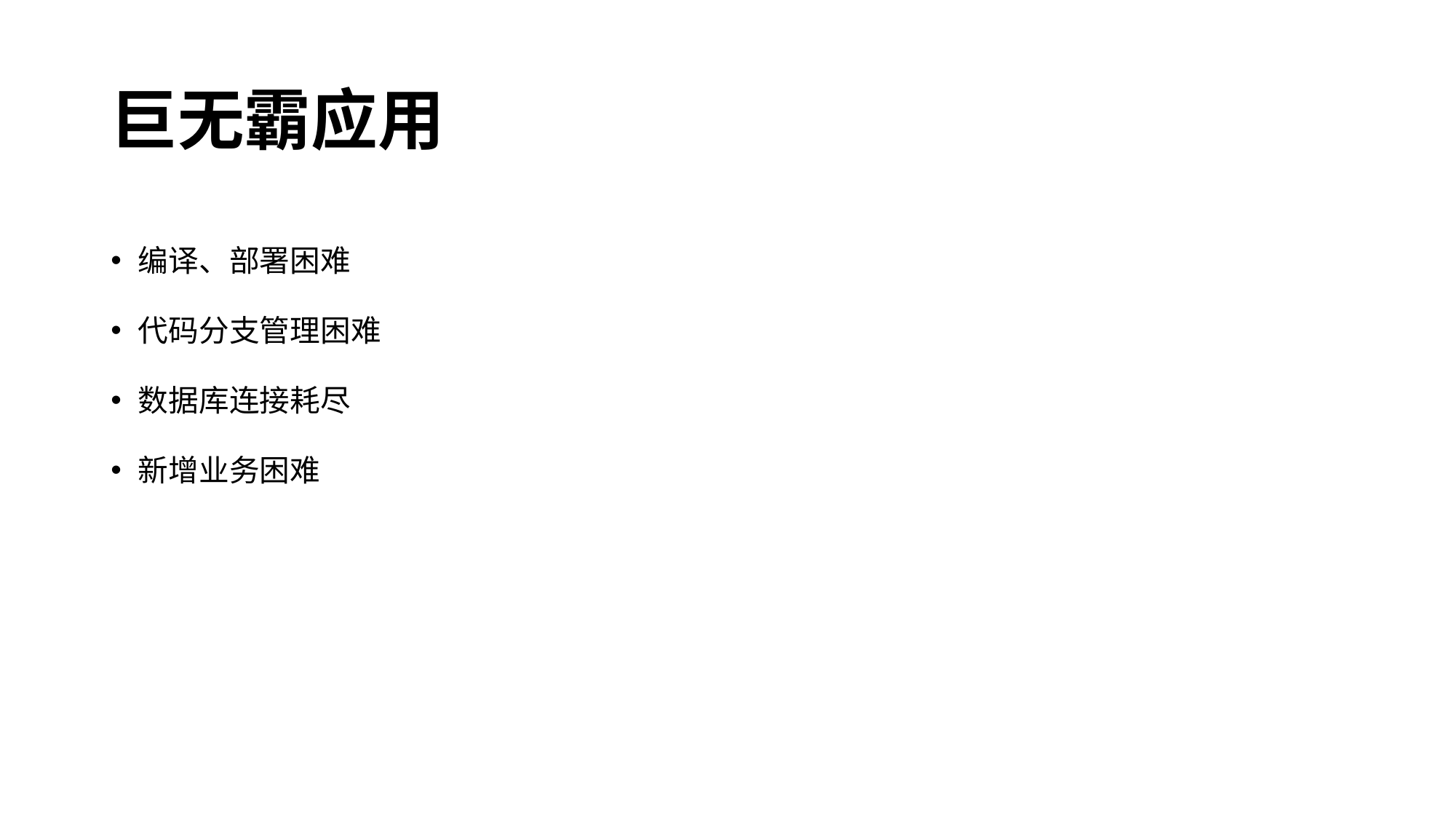

# 巨无霸应用
编译、部署困难
代码分支管理困难
数据库连接耗尽
新增业务困难